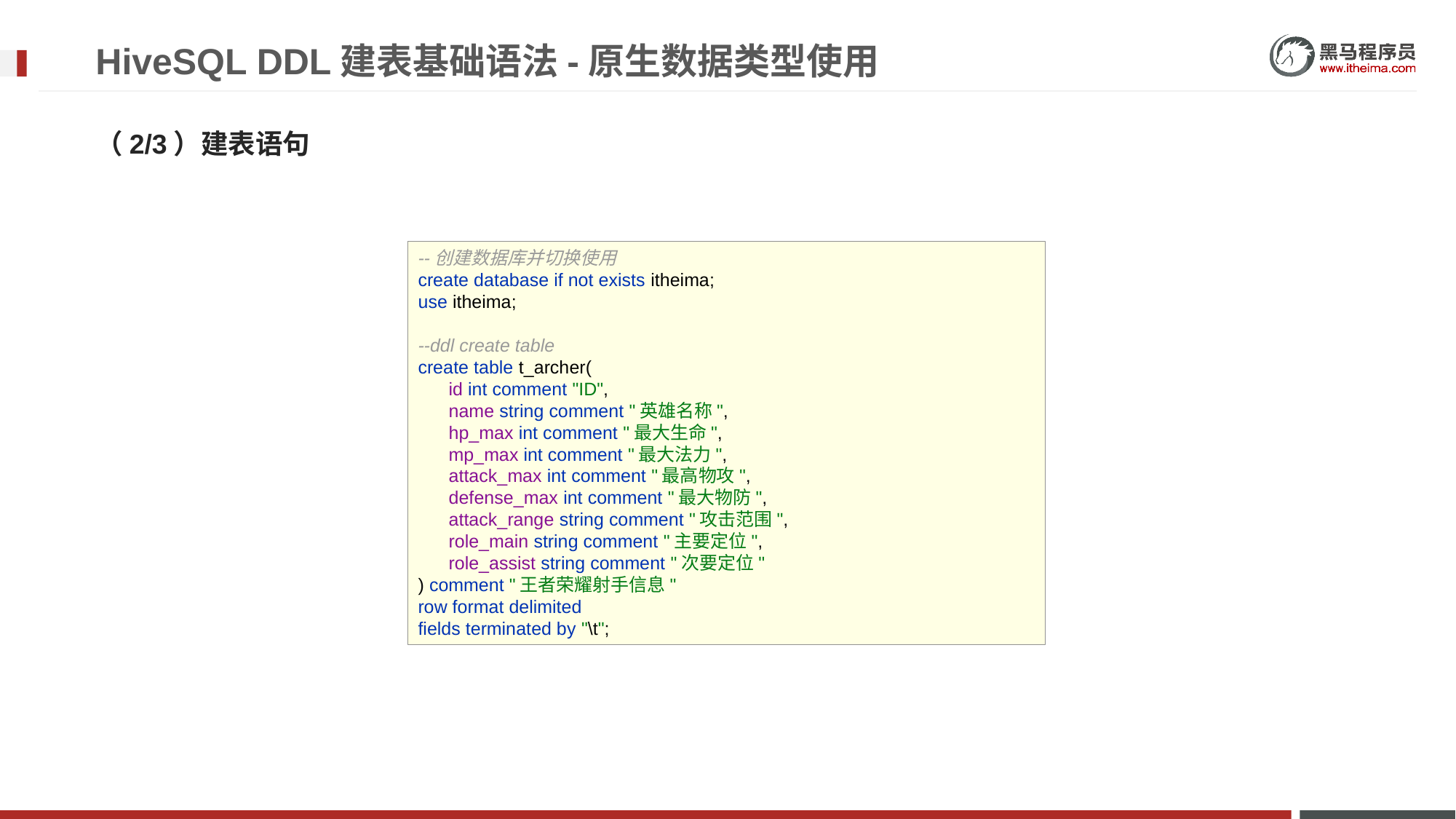

# HiveSQL DDL建表基础语法-原生数据类型使用
（2/3）建表语句
--创建数据库并切换使用
create database if not exists itheima;
use itheima;
--ddl create table
create table t_archer(
      id int comment "ID",
      name string comment "英雄名称",
      hp_max int comment "最大生命",
      mp_max int comment "最大法力",
      attack_max int comment "最高物攻",
      defense_max int comment "最大物防",
      attack_range string comment "攻击范围",
      role_main string comment "主要定位",
      role_assist string comment "次要定位"
) comment "王者荣耀射手信息"
row format delimited
fields terminated by "\t";